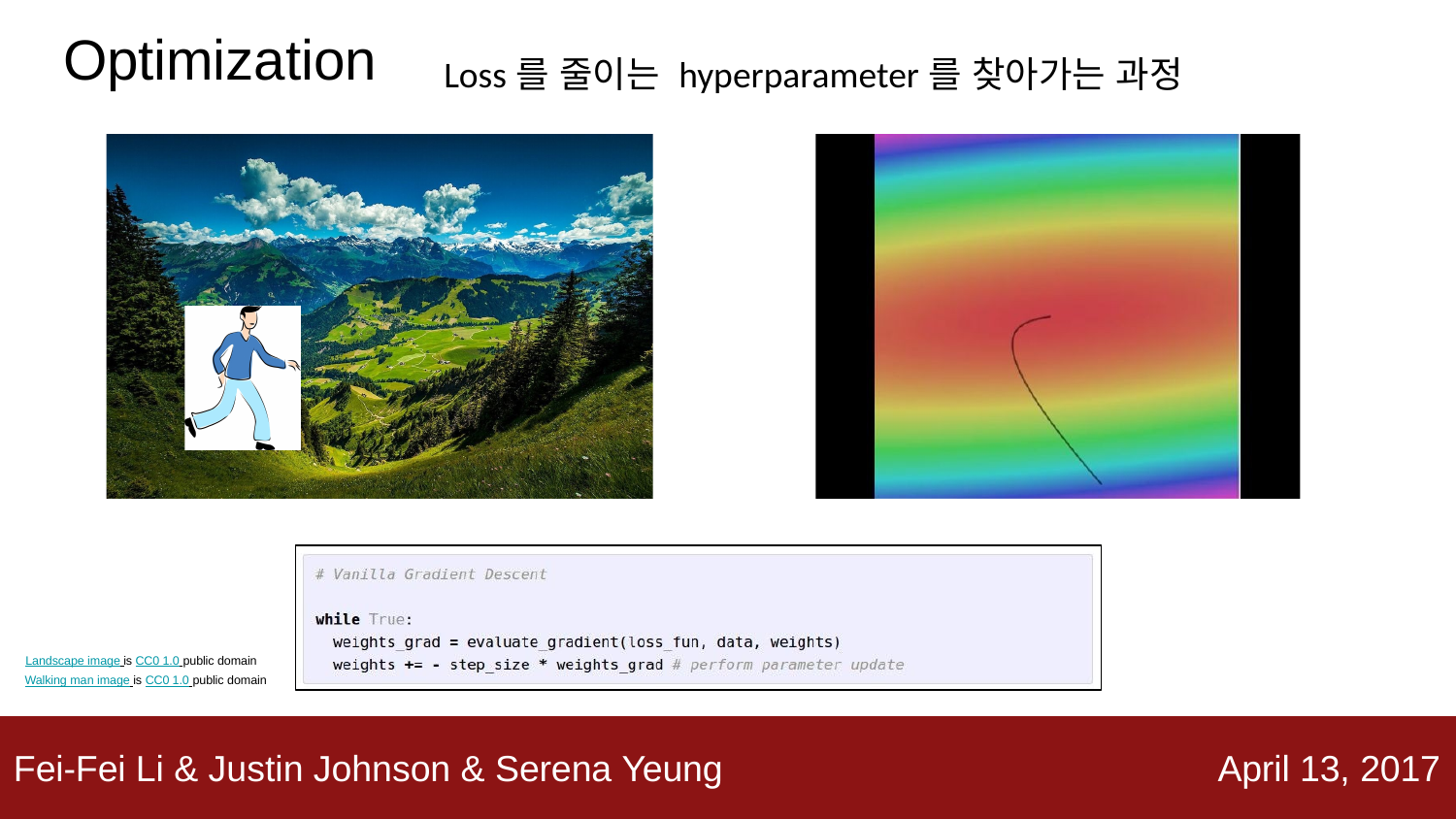

# Optimization
Loss를 줄이는 hyperparameter를 찾아가는 과정

Landscape image is CC0 1.0 public domain  Walking man image is CC0 1.0 public domain
Fei-Fei Li & Justin Johnson & Serena Yeung
April 13, 2017